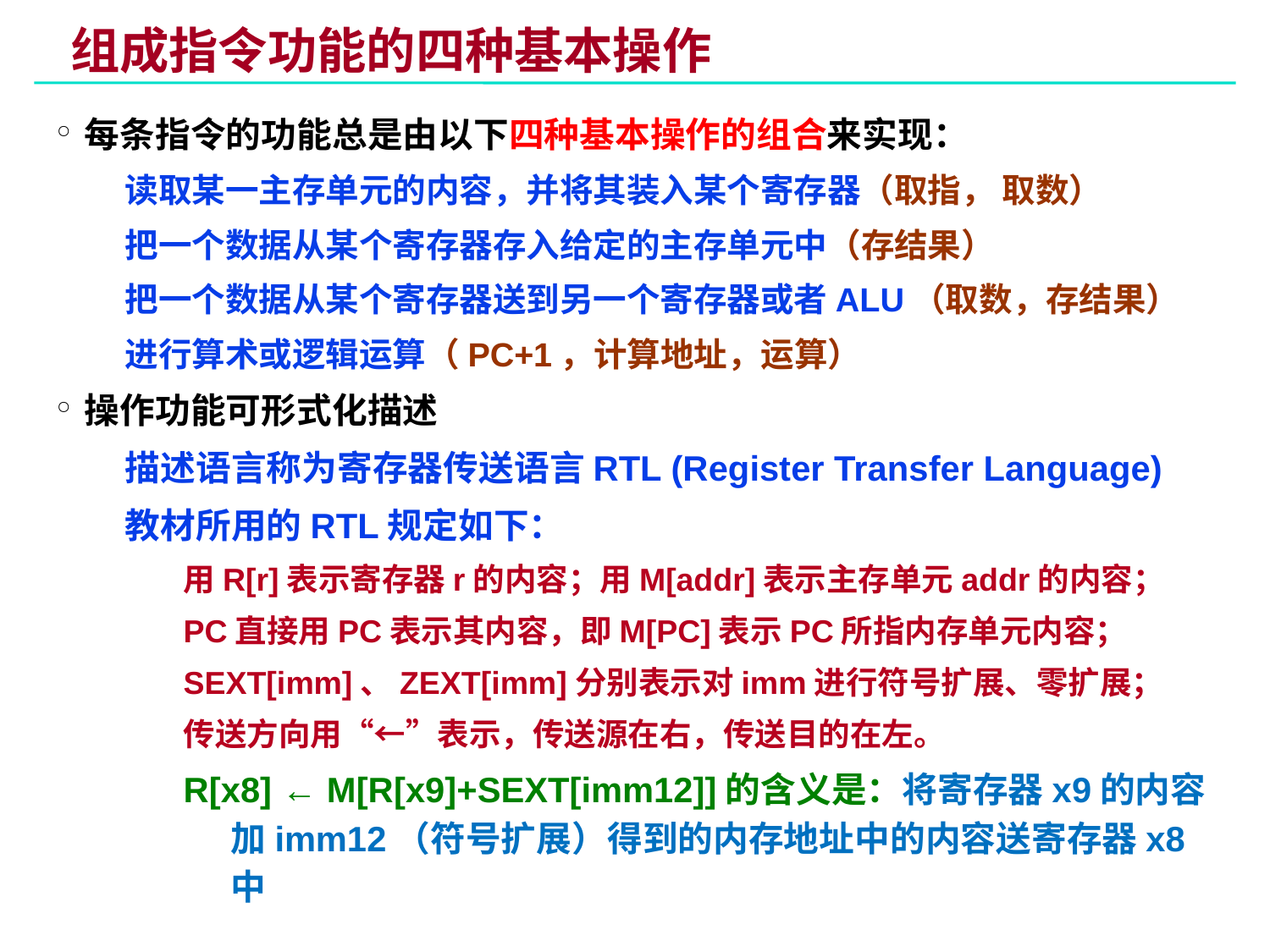

# 组成指令功能的四种基本操作
每条指令的功能总是由以下四种基本操作的组合来实现：
读取某一主存单元的内容，并将其装入某个寄存器（取指， 取数）
把一个数据从某个寄存器存入给定的主存单元中（存结果）
把一个数据从某个寄存器送到另一个寄存器或者ALU（取数，存结果）
进行算术或逻辑运算（PC+1，计算地址，运算）
操作功能可形式化描述
描述语言称为寄存器传送语言RTL (Register Transfer Language)
教材所用的RTL规定如下：
用R[r]表示寄存器r的内容；用M[addr]表示主存单元addr的内容；
PC直接用PC表示其内容，即M[PC]表示PC所指内存单元内容；
SEXT[imm]、ZEXT[imm]分别表示对imm进行符号扩展、零扩展；
传送方向用“←”表示，传送源在右，传送目的在左。
R[x8] ← M[R[x9]+SEXT[imm12]]的含义是：将寄存器x9的内容加imm12（符号扩展）得到的内存地址中的内容送寄存器x8中